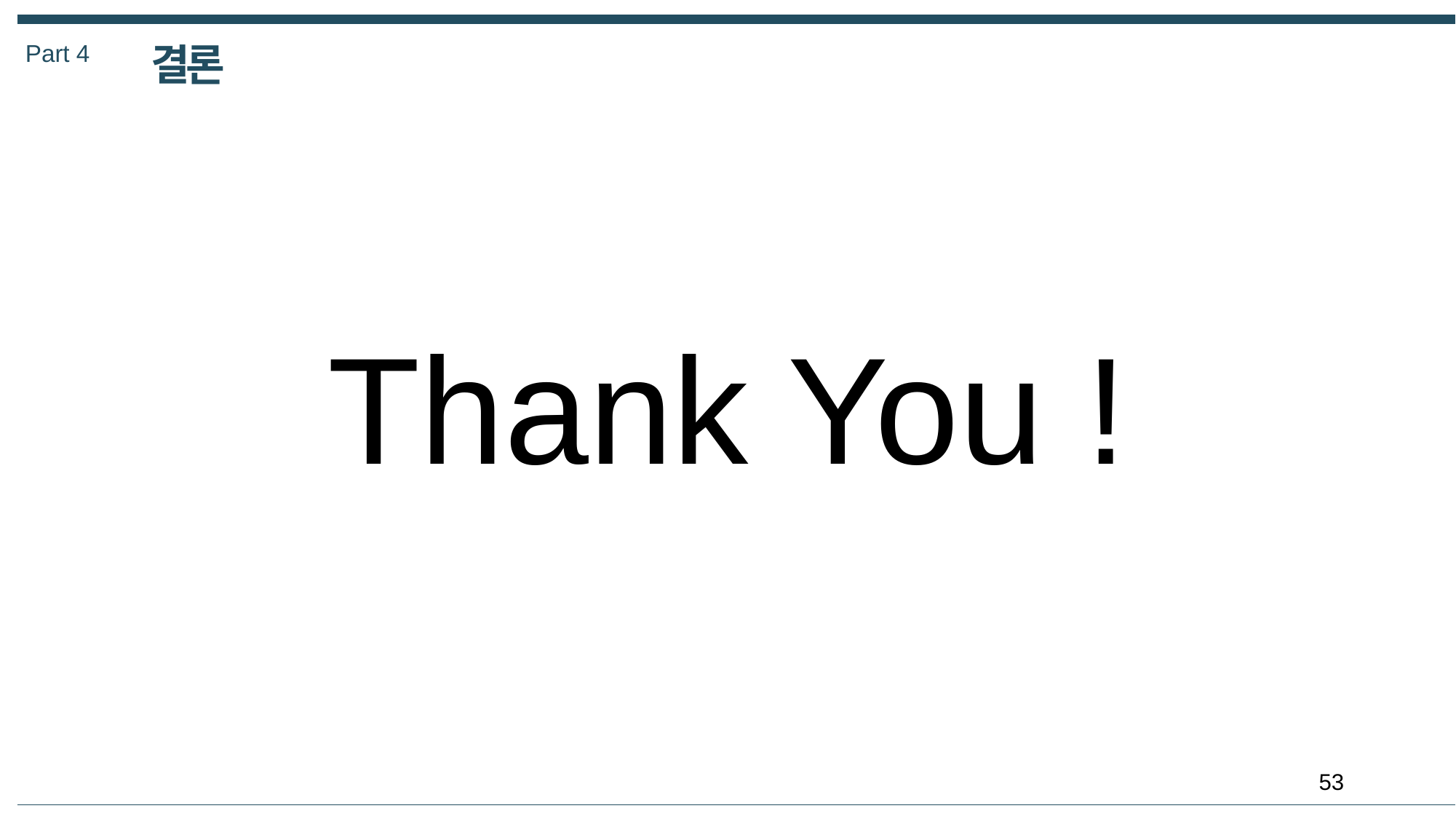

Part 4
결론
Thank You !
53